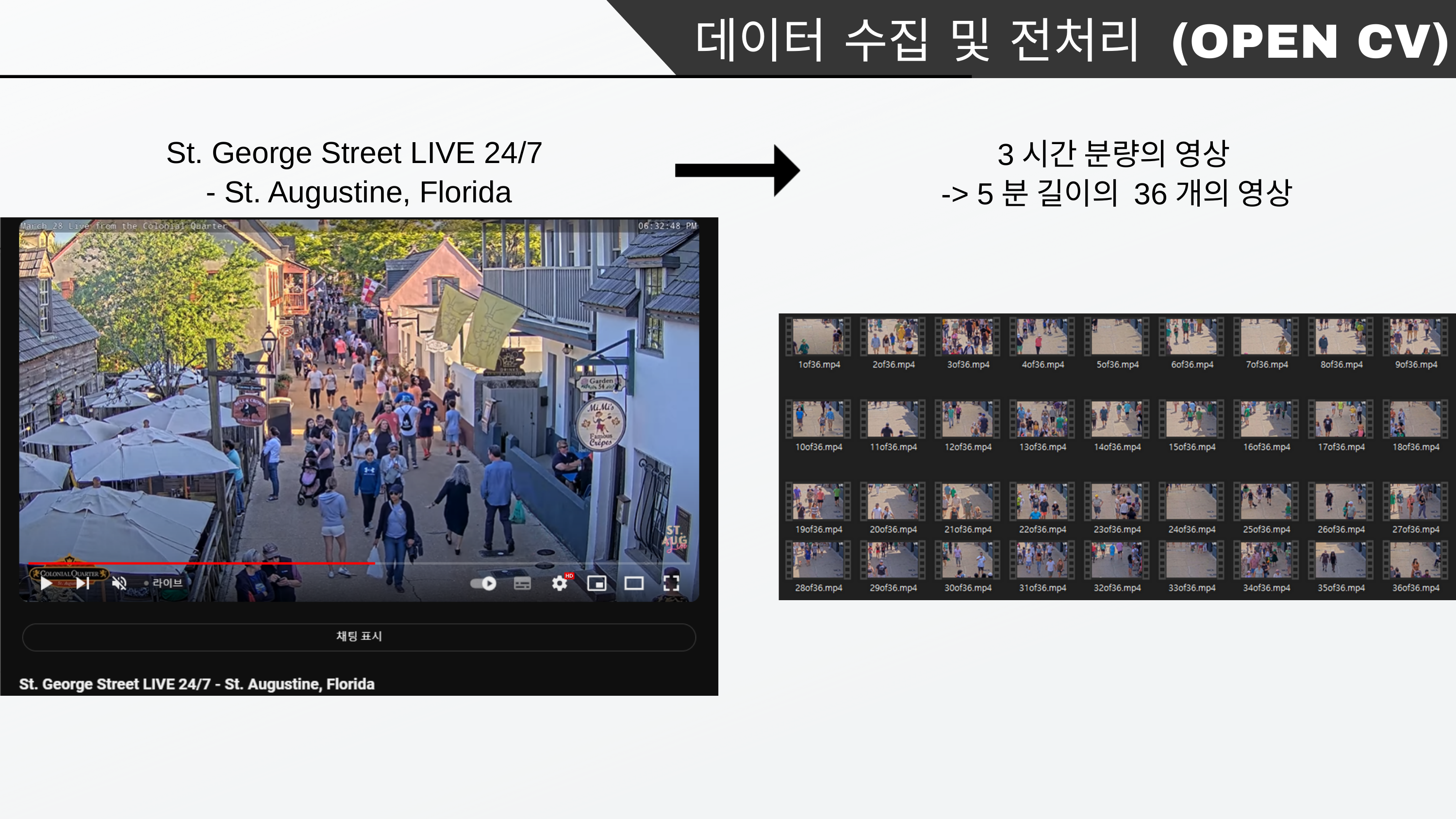

데이터 수집 및 전처리 (OPEN CV)

St. George Street LIVE 24/7
- St. Augustine, Florida
3시간 분량의 영상
-> 5분 길이의 36개의 영상